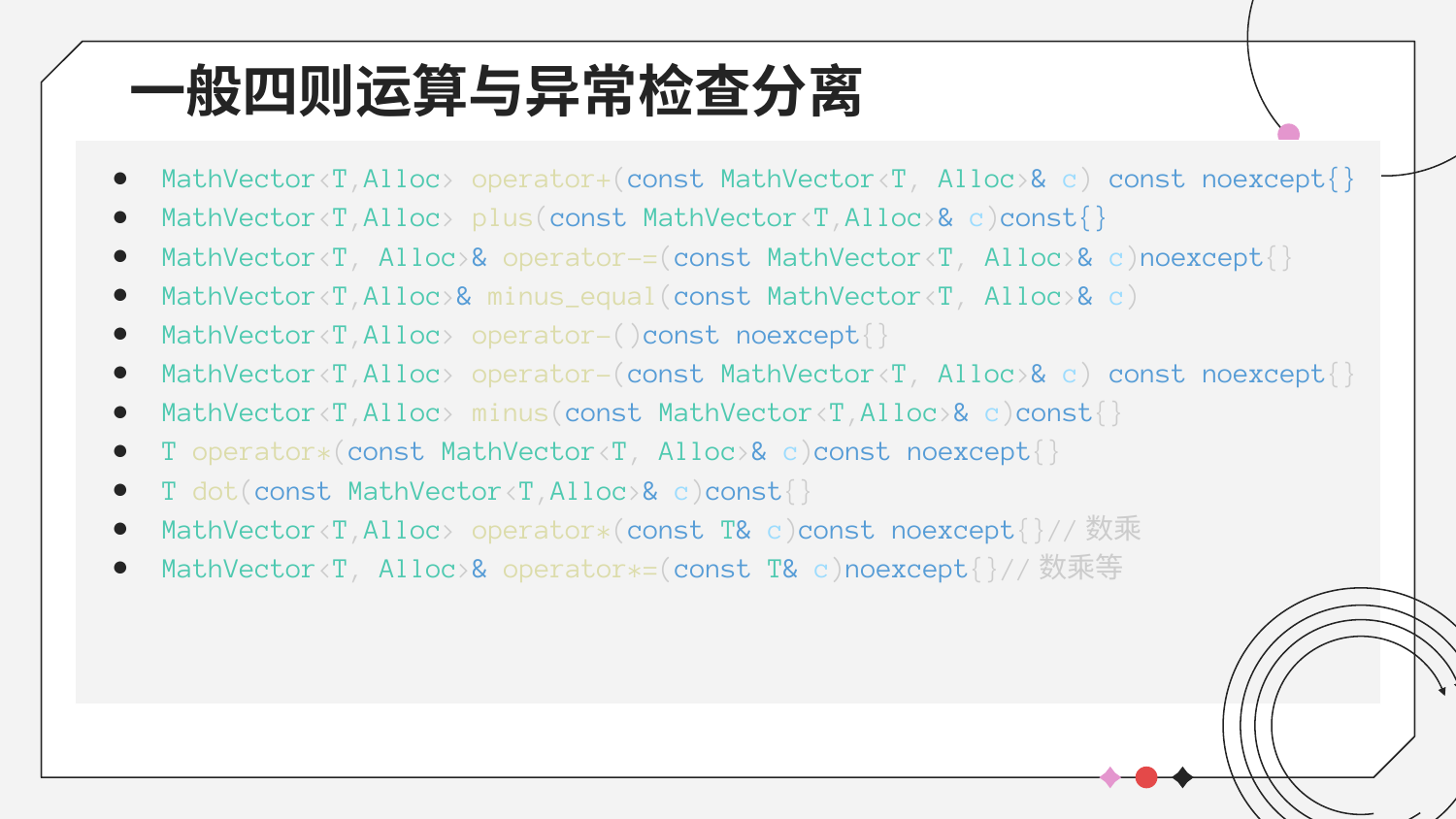

# 一般四则运算与异常检查分离
MathVector<T,Alloc> operator+(const MathVector<T, Alloc>& c) const noexcept{}
MathVector<T,Alloc> plus(const MathVector<T,Alloc>& c)const{}
MathVector<T, Alloc>& operator-=(const MathVector<T, Alloc>& c)noexcept{}
MathVector<T,Alloc>& minus_equal(const MathVector<T, Alloc>& c)
MathVector<T,Alloc> operator-()const noexcept{}
MathVector<T,Alloc> operator-(const MathVector<T, Alloc>& c) const noexcept{}
MathVector<T,Alloc> minus(const MathVector<T,Alloc>& c)const{}
T operator*(const MathVector<T, Alloc>& c)const noexcept{}
T dot(const MathVector<T,Alloc>& c)const{}
MathVector<T,Alloc> operator*(const T& c)const noexcept{}//数乘
MathVector<T, Alloc>& operator*=(const T& c)noexcept{}//数乘等